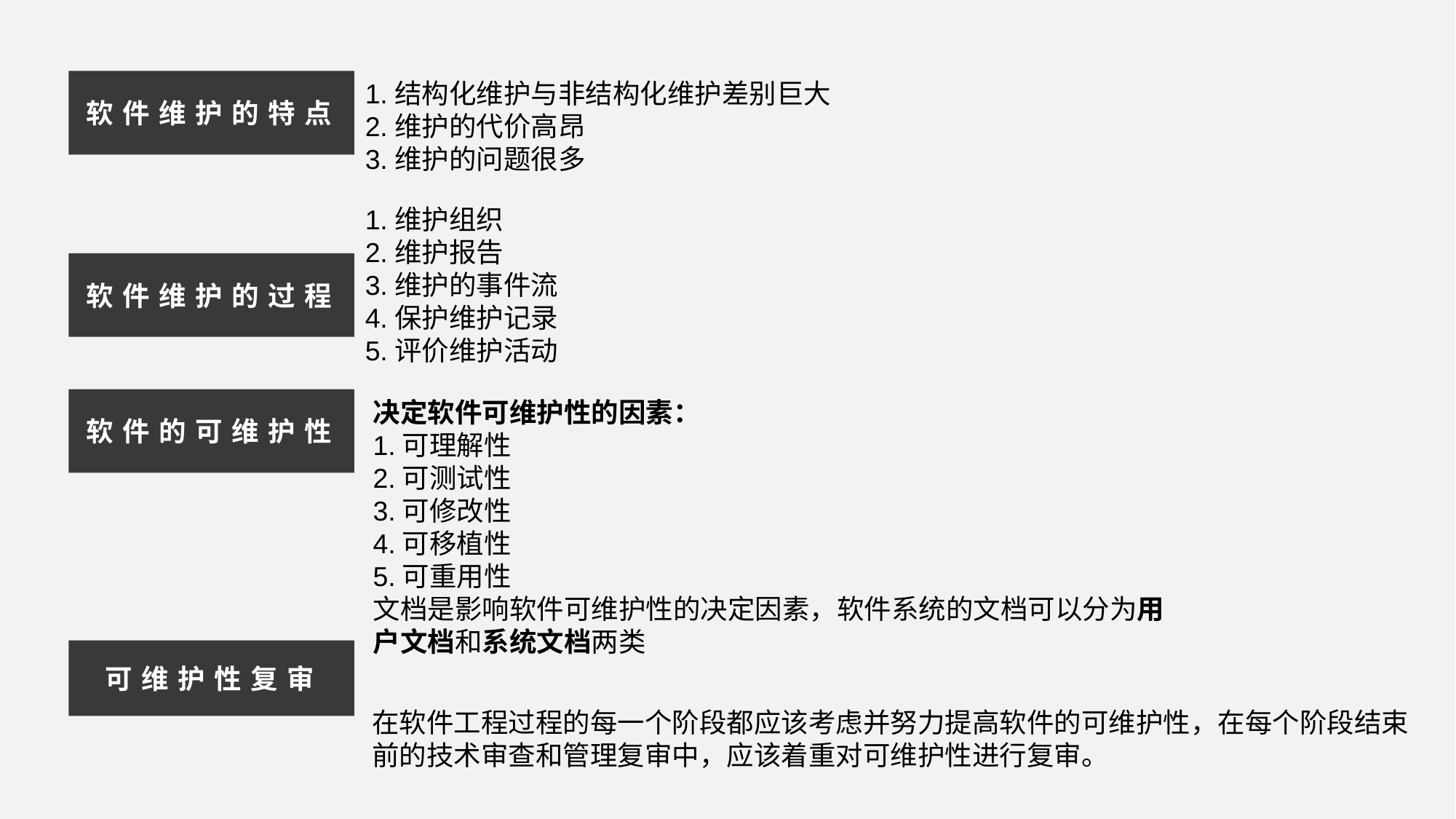

1.结构化维护与非结构化维护差别巨大
2.维护的代价高昂
3.维护的问题很多
软件维护的特点
1.维护组织
2.维护报告
3.维护的事件流
4.保护维护记录
5.评价维护活动

软件维护的过程

决定软件可维护性的因素：
1.可理解性
2.可测试性
3.可修改性
4.可移植性
5.可重用性
文档是影响软件可维护性的决定因素，软件系统的文档可以分为用户文档和系统文档两类
软件的可维护性

可维护性复审
在软件工程过程的每一个阶段都应该考虑并努力提高软件的可维护性，在每个阶段结束前的技术审查和管理复审中，应该着重对可维护性进行复审。